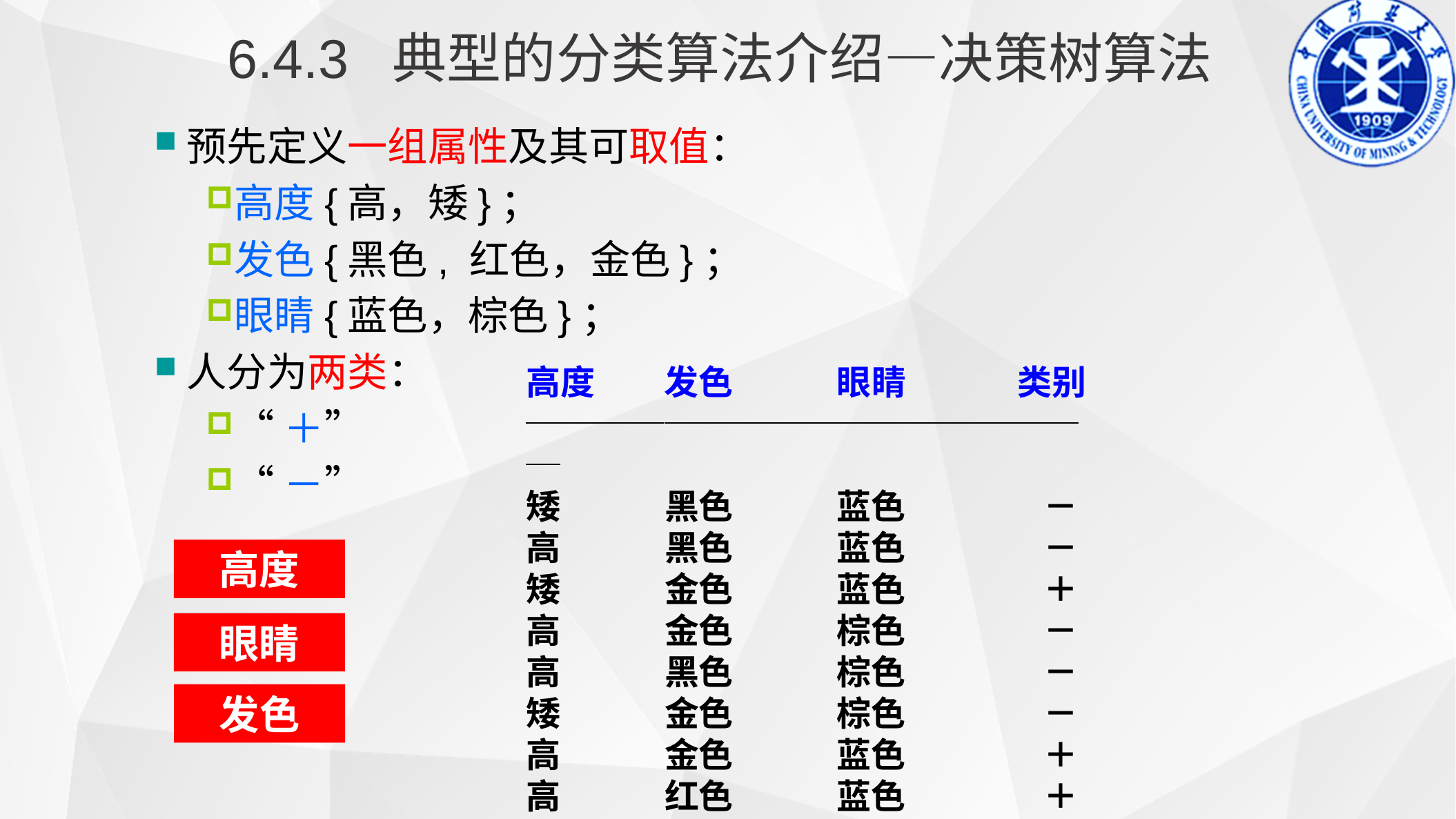

6.4.3  典型的分类算法介绍—决策树算法
预先定义一组属性及其可取值：
高度{高，矮}；
发色{黑色, 红色，金色}；
眼睛{蓝色，棕色}；
人分为两类：
“＋”
“－”
高度　　发色　　　眼睛　 　　类别
─────────────────
矮　　　黑色　　　蓝色　　　　－
高　　　黑色　　　蓝色　　　　－
矮　　　金色　　　蓝色　　　　＋
高　　　金色　　　棕色　　　　－
高　　　黑色　　　棕色　　　　－
矮　　　金色　　　棕色　　　　－
高　　　金色　　　蓝色　　　　＋
高　　　红色　　　蓝色　　　　＋
高度
眼睛
发色
114